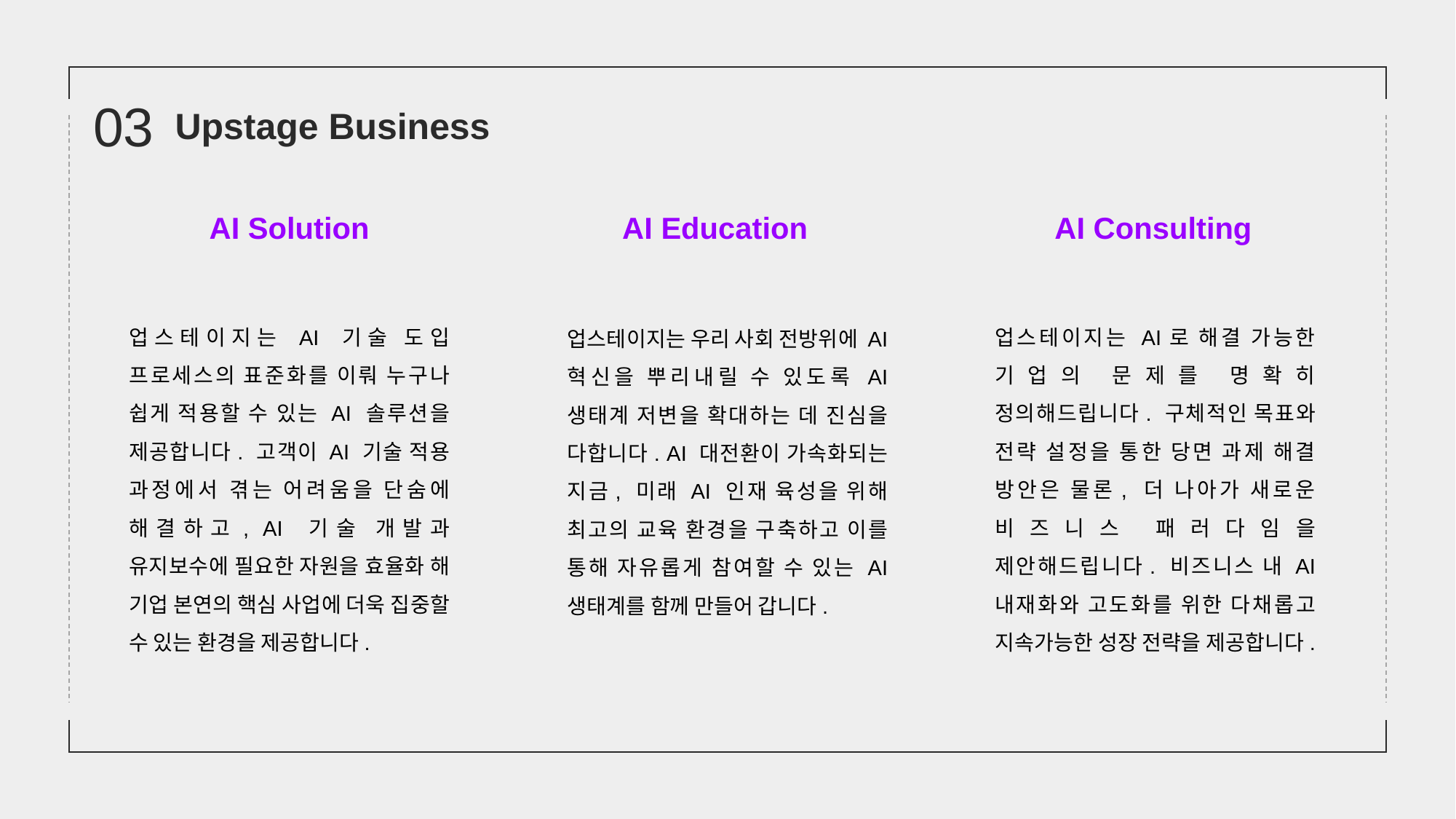

03
Upstage Business
AI Solution
AI Education
AI Consulting
업스테이지는 AI 기술 도입 프로세스의 표준화를 이뤄 누구나 쉽게 적용할 수 있는 AI 솔루션을 제공합니다. 고객이 AI 기술 적용 과정에서 겪는 어려움을 단숨에 해결하고, AI 기술 개발과 유지보수에 필요한 자원을 효율화 해 기업 본연의 핵심 사업에 더욱 집중할 수 있는 환경을 제공합니다.
업스테이지는 AI로 해결 가능한 기업의 문제를 명확히 정의해드립니다. 구체적인 목표와 전략 설정을 통한 당면 과제 해결 방안은 물론, 더 나아가 새로운 비즈니스 패러다임을 제안해드립니다. 비즈니스 내 AI 내재화와 고도화를 위한 다채롭고 지속가능한 성장 전략을 제공합니다.
업스테이지는 우리 사회 전방위에 AI 혁신을 뿌리내릴 수 있도록 AI 생태계 저변을 확대하는 데 진심을 다합니다. AI 대전환이 가속화되는 지금, 미래 AI 인재 육성을 위해 최고의 교육 환경을 구축하고 이를 통해 자유롭게 참여할 수 있는 AI 생태계를 함께 만들어 갑니다.